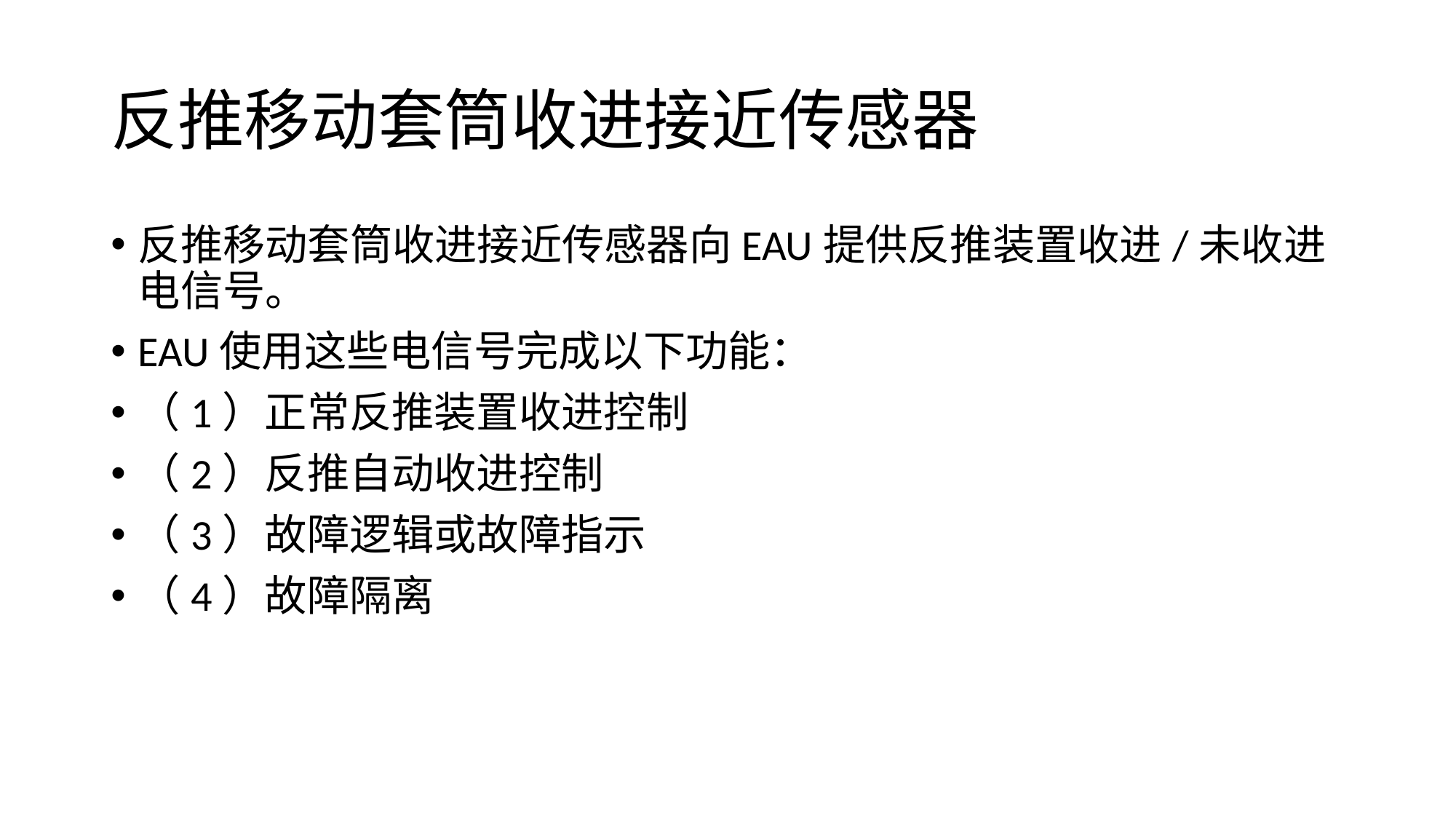

# 反推移动套筒收进接近传感器
反推移动套筒收进接近传感器向EAU提供反推装置收进/未收进电信号。
EAU使用这些电信号完成以下功能：
（1）正常反推装置收进控制
（2）反推自动收进控制
（3）故障逻辑或故障指示
（4）故障隔离